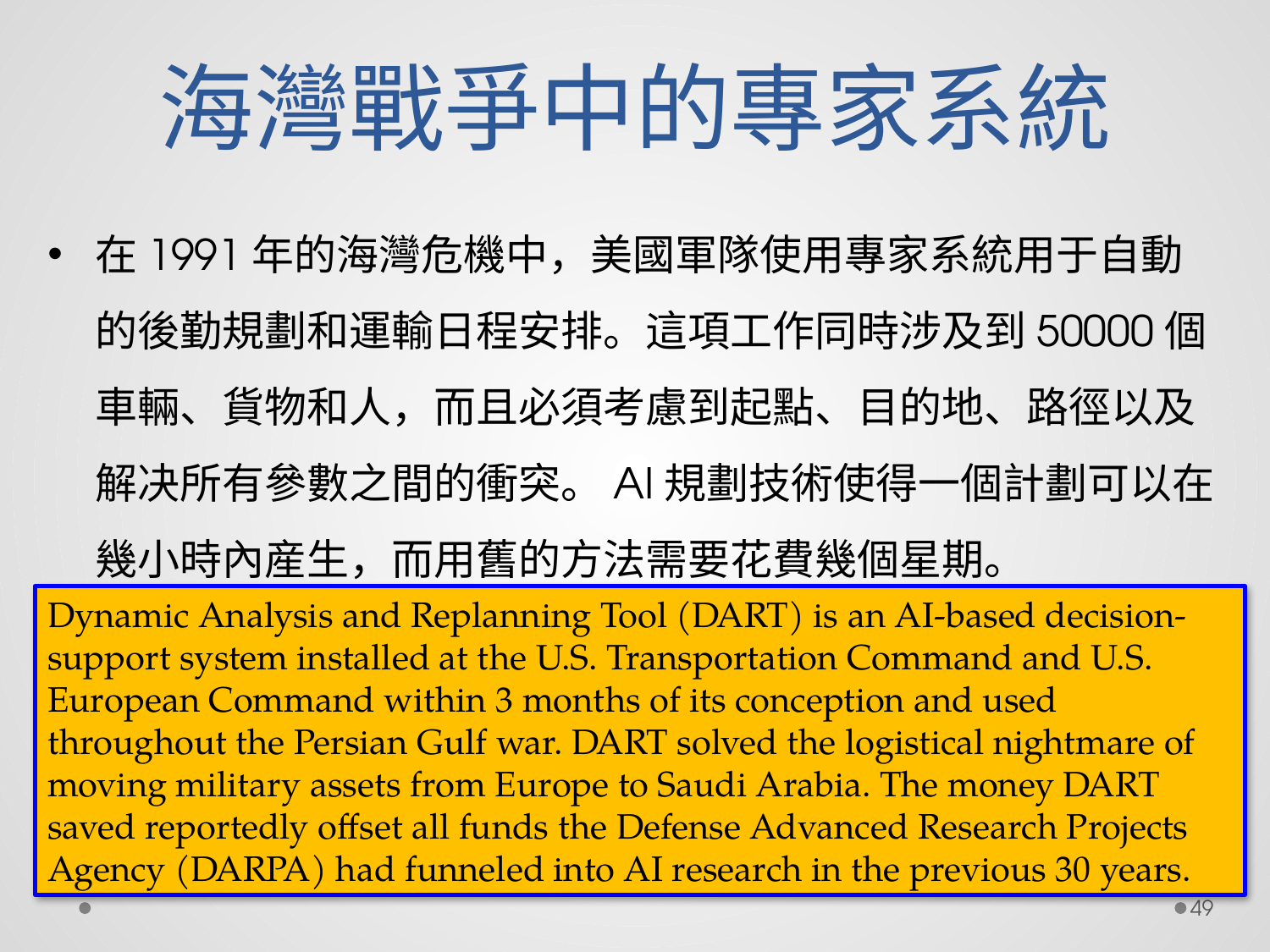

# 海灣戰爭中的專家系統
在1991年的海灣危機中，美國軍隊使用專家系統用于自動的後勤規劃和運輸日程安排。這項工作同時涉及到50000個車輛、貨物和人，而且必須考慮到起點、目的地、路徑以及解决所有參數之間的衝突。AI規劃技術使得一個計劃可以在幾小時內産生，而用舊的方法需要花費幾個星期。
Dynamic Analysis and Replanning Tool (DART) is an AI-based decision-support system installed at the U.S. Transportation Command and U.S. European Command within 3 months of its conception and used throughout the Persian Gulf war. DART solved the logistical nightmare of moving military assets from Europe to Saudi Arabia. The money DART saved reportedly offset all funds the Defense Advanced Research Projects Agency (DARPA) had funneled into AI research in the previous 30 years.
49